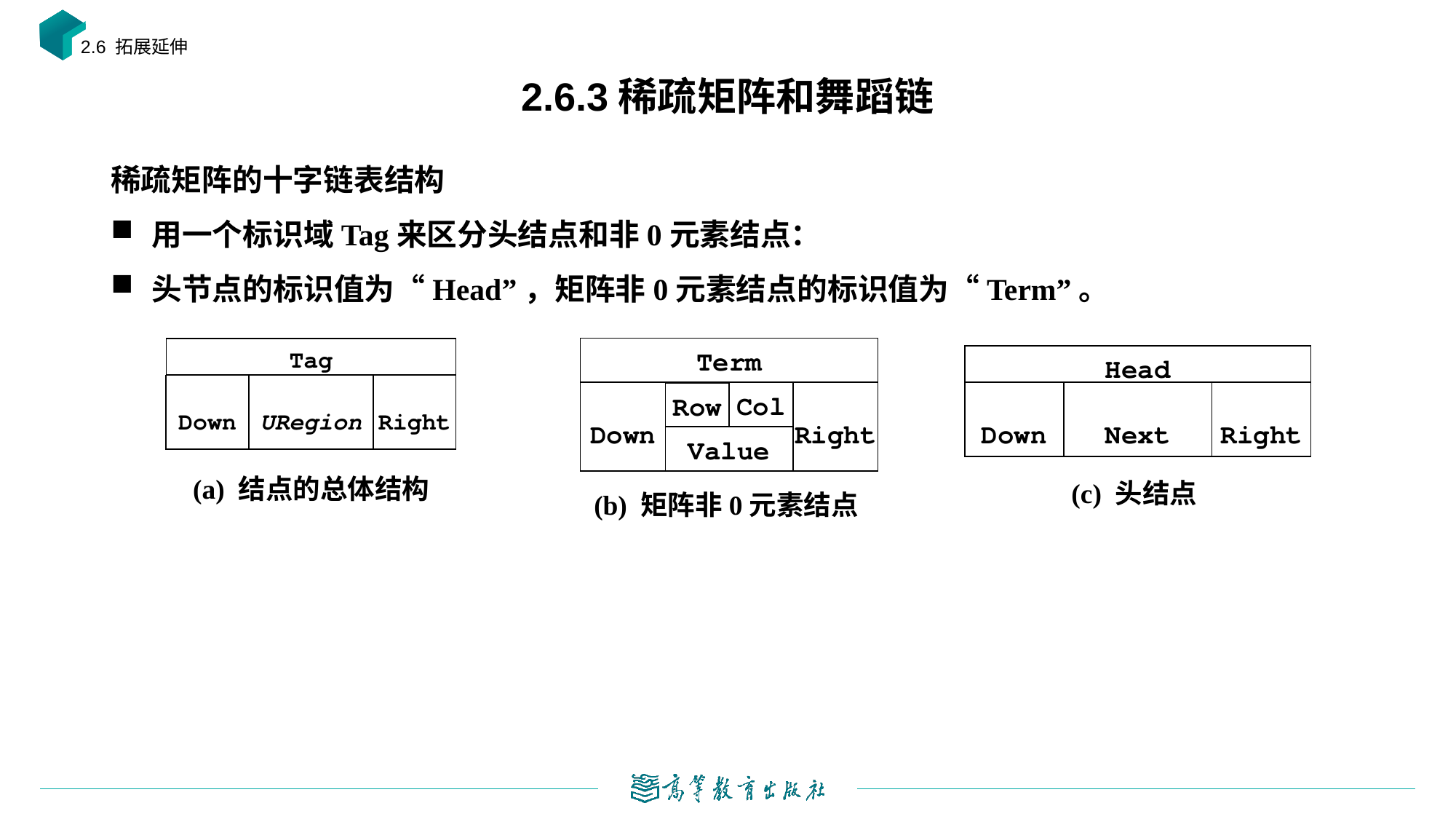

2.6 拓展延伸

# 2.6.3稀疏矩阵和舞蹈链
稀疏矩阵的十字链表结构
用一个标识域Tag来区分头结点和非0元素结点：
头节点的标识值为“Head”，矩阵非0元素结点的标识值为“Term”。
Term

Down
Col

Right
Row
Value
Tag

Down

URegion

Right
Head

Down

Next

Right
(a) 结点的总体结构
(c) 头结点
(b) 矩阵非0元素结点